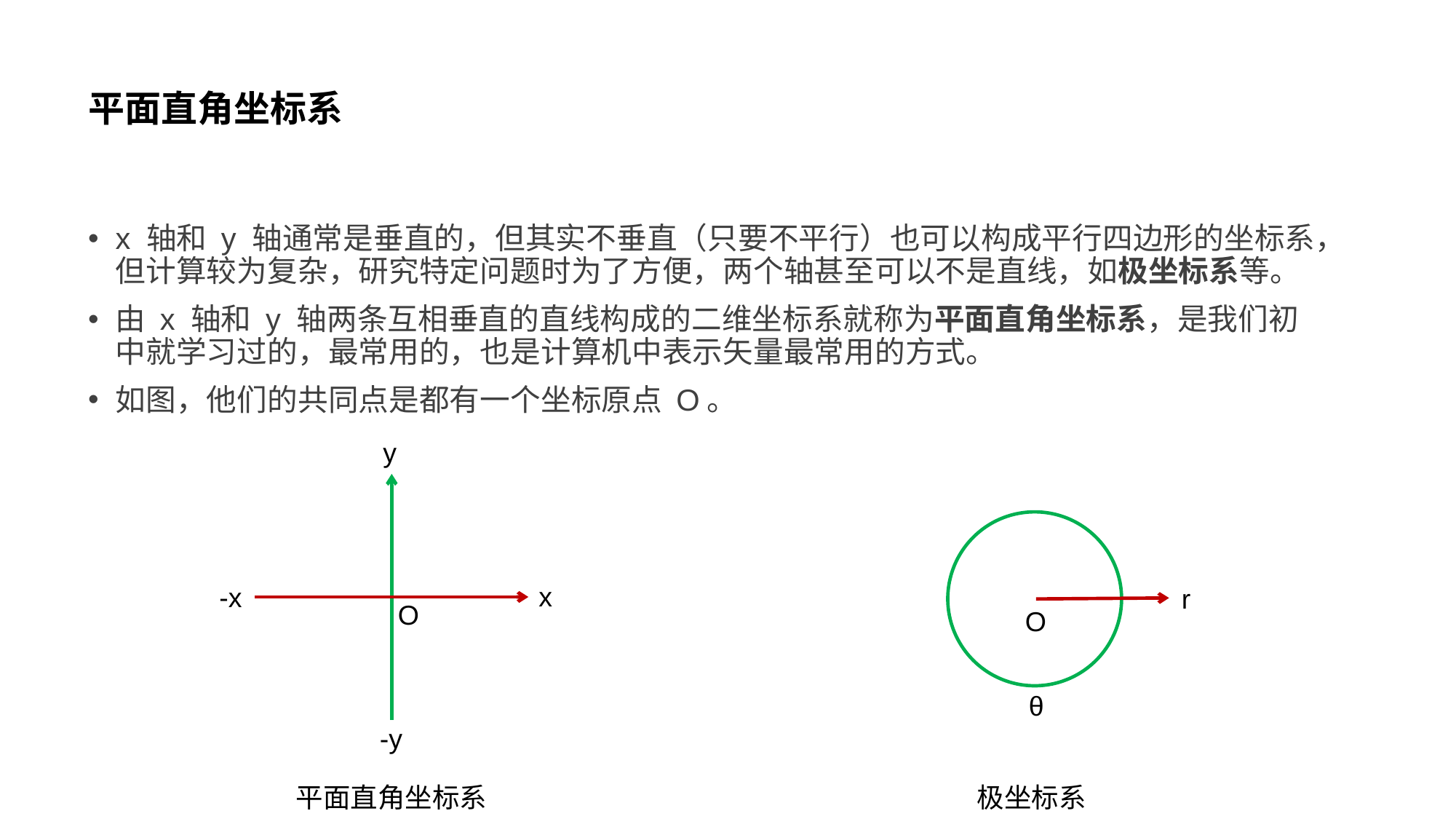

# 平面直角坐标系
x 轴和 y 轴通常是垂直的，但其实不垂直（只要不平行）也可以构成平行四边形的坐标系，但计算较为复杂，研究特定问题时为了方便，两个轴甚至可以不是直线，如极坐标系等。
由 x 轴和 y 轴两条互相垂直的直线构成的二维坐标系就称为平面直角坐标系，是我们初中就学习过的，最常用的，也是计算机中表示矢量最常用的方式。
如图，他们的共同点是都有一个坐标原点 O。
y
x
-x
-y

r
O
θ
O
平面直角坐标系
极坐标系